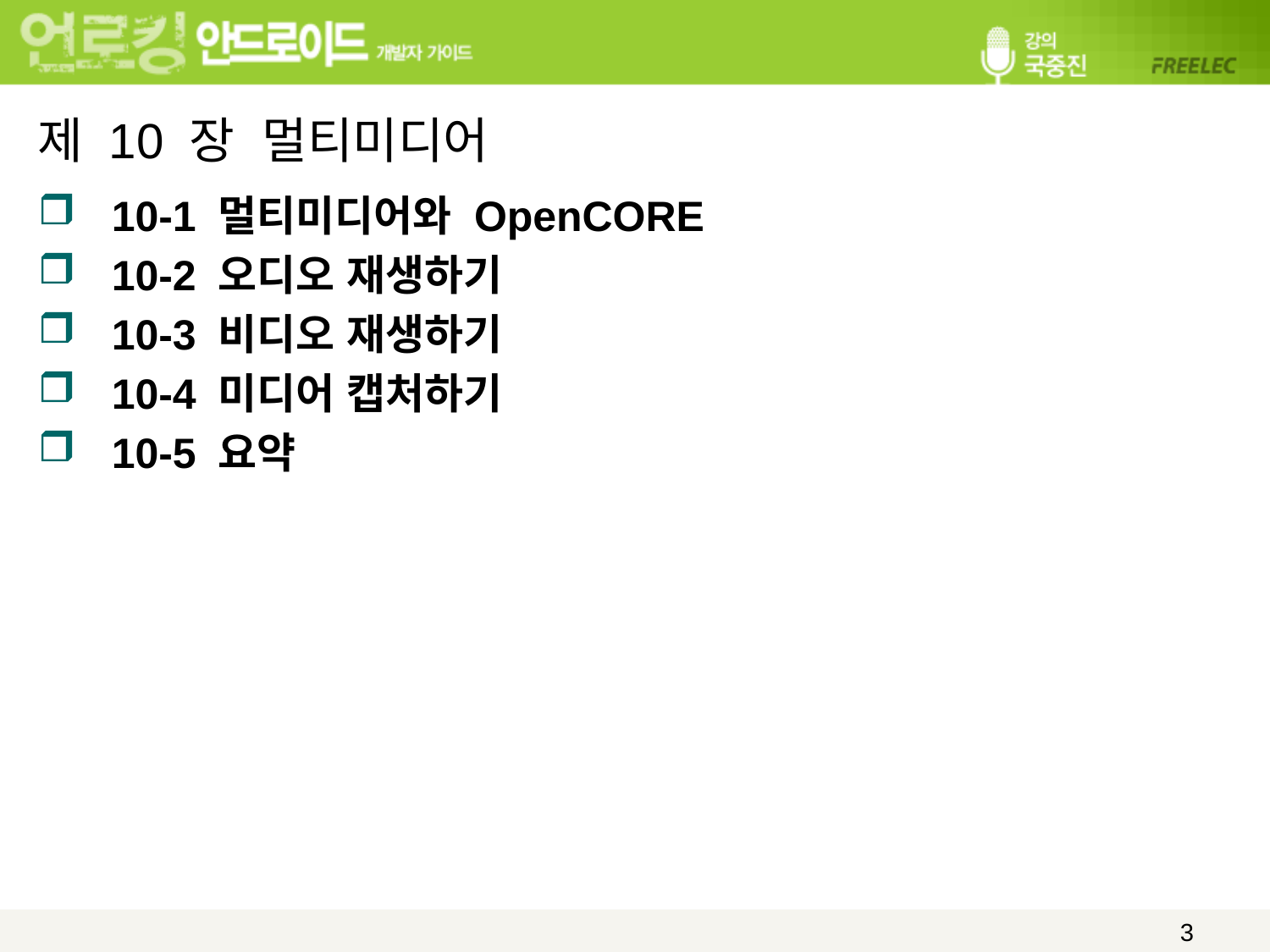

# 제 10 장  멀티미디어
10-1 멀티미디어와 OpenCORE
10-2 오디오 재생하기
10-3 비디오 재생하기
10-4 미디어 캡처하기
10-5 요약
3